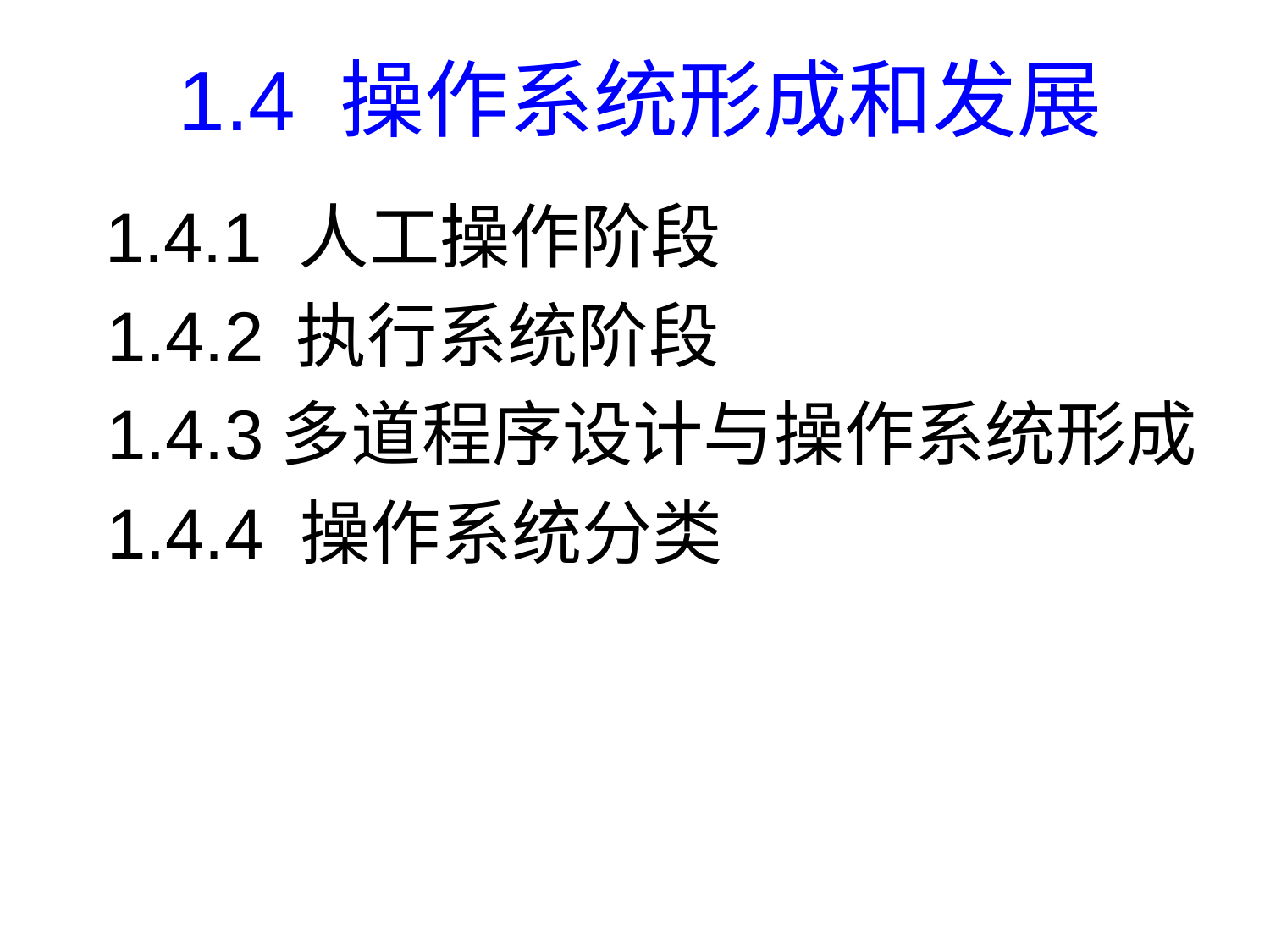

# 1.4 操作系统形成和发展
   1.4.1 人工操作阶段
  1.4.2 执行系统阶段
  1.4.3多道程序设计与操作系统形成
  1.4.4 操作系统分类